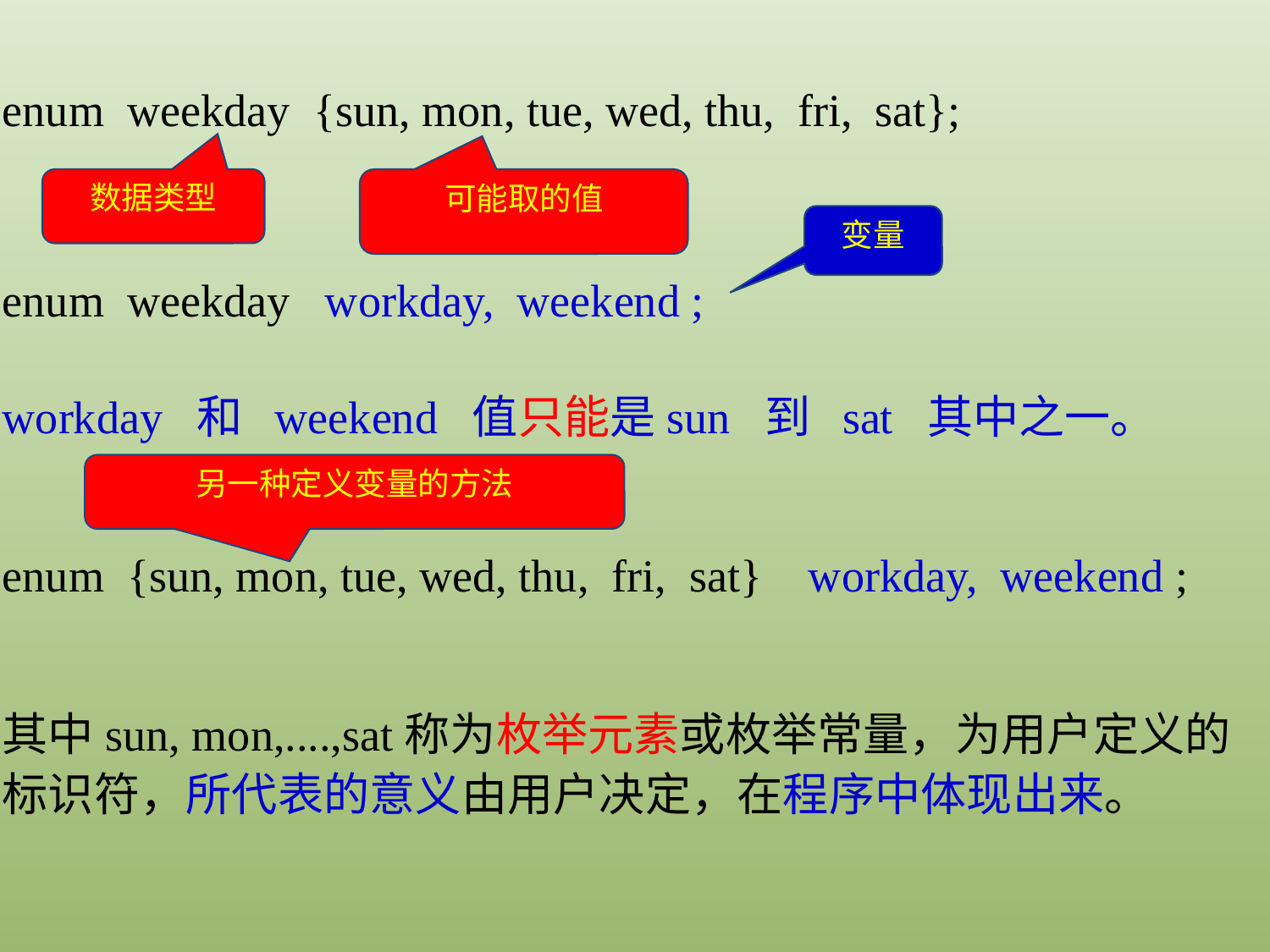

enum  weekday  {sun, mon, tue, wed, thu,  fri,  sat};
数据类型
可能取的值
变量
enum  weekday   workday,  weekend ;
workday  和  weekend  值只能是sun  到  sat  其中之一。
另一种定义变量的方法
enum  {sun, mon, tue, wed, thu,  fri,  sat}    workday,  weekend ;
其中sun, mon,....,sat称为枚举元素或枚举常量，为用户定义的标识符，所代表的意义由用户决定，在程序中体现出来。
409